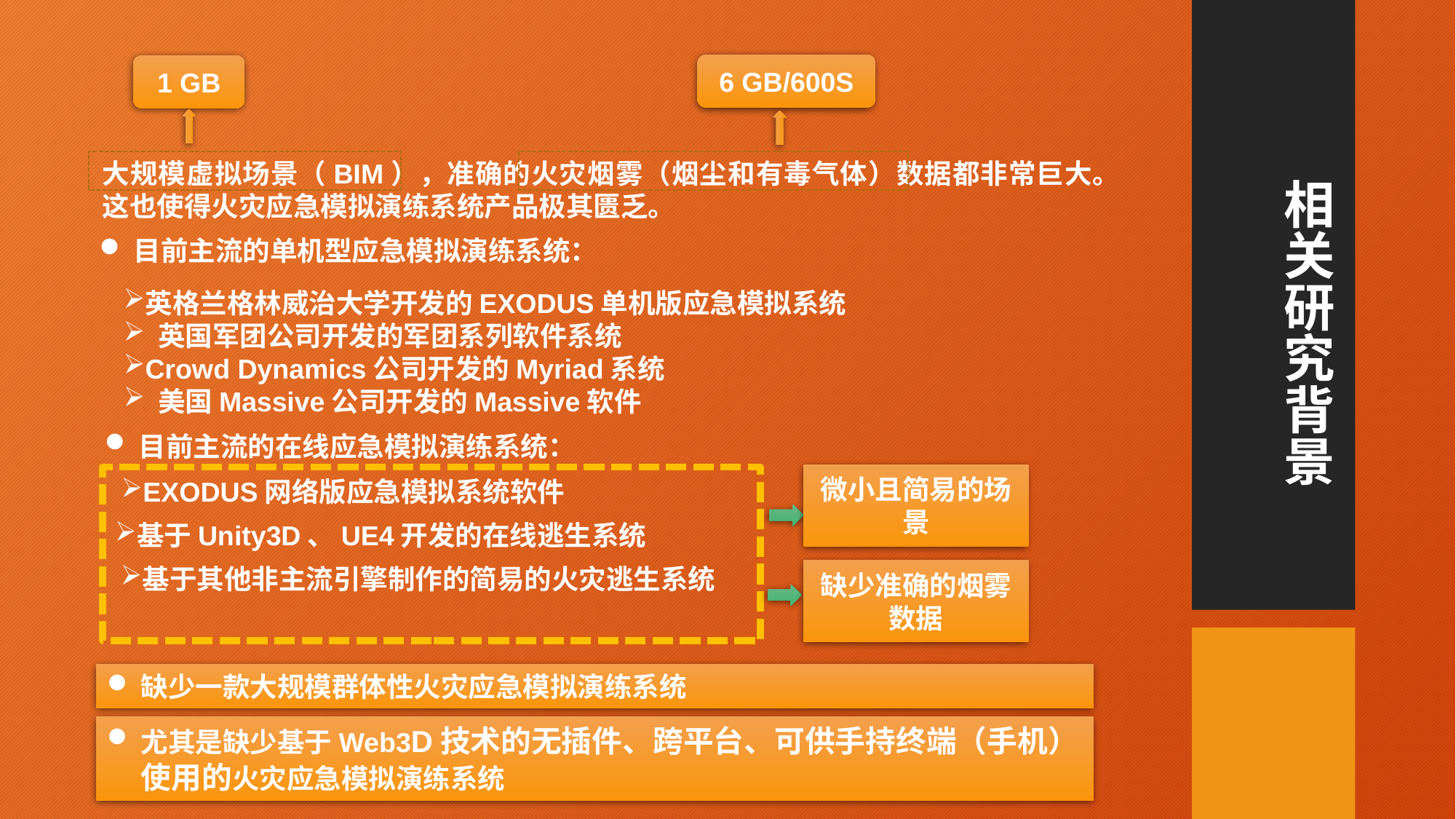

6 GB/600S

1 GB
# 相关研究背景

大规模虚拟场景（BIM），准确的火灾烟雾（烟尘和有毒气体）数据都非常巨大。 这也使得火灾应急模拟演练系统产品极其匮乏。

目前主流的单机型应急模拟演练系统：
英格兰格林威治大学开发的EXODUS单机版应急模拟系统
 英国军团公司开发的军团系列软件系统
Crowd Dynamics公司开发的Myriad系统
 美国Massive公司开发的Massive软件
目前主流的在线应急模拟演练系统：
微小且简易的场景

EXODUS网络版应急模拟系统软件

基于Unity3D、UE4开发的在线逃生系统
基于其他非主流引擎制作的简易的火灾逃生系统
缺少准确的烟雾数据

缺少一款大规模群体性火灾应急模拟演练系统
尤其是缺少基于Web3D技术的无插件、跨平台、可供手持终端（手机）使用的火灾应急模拟演练系统